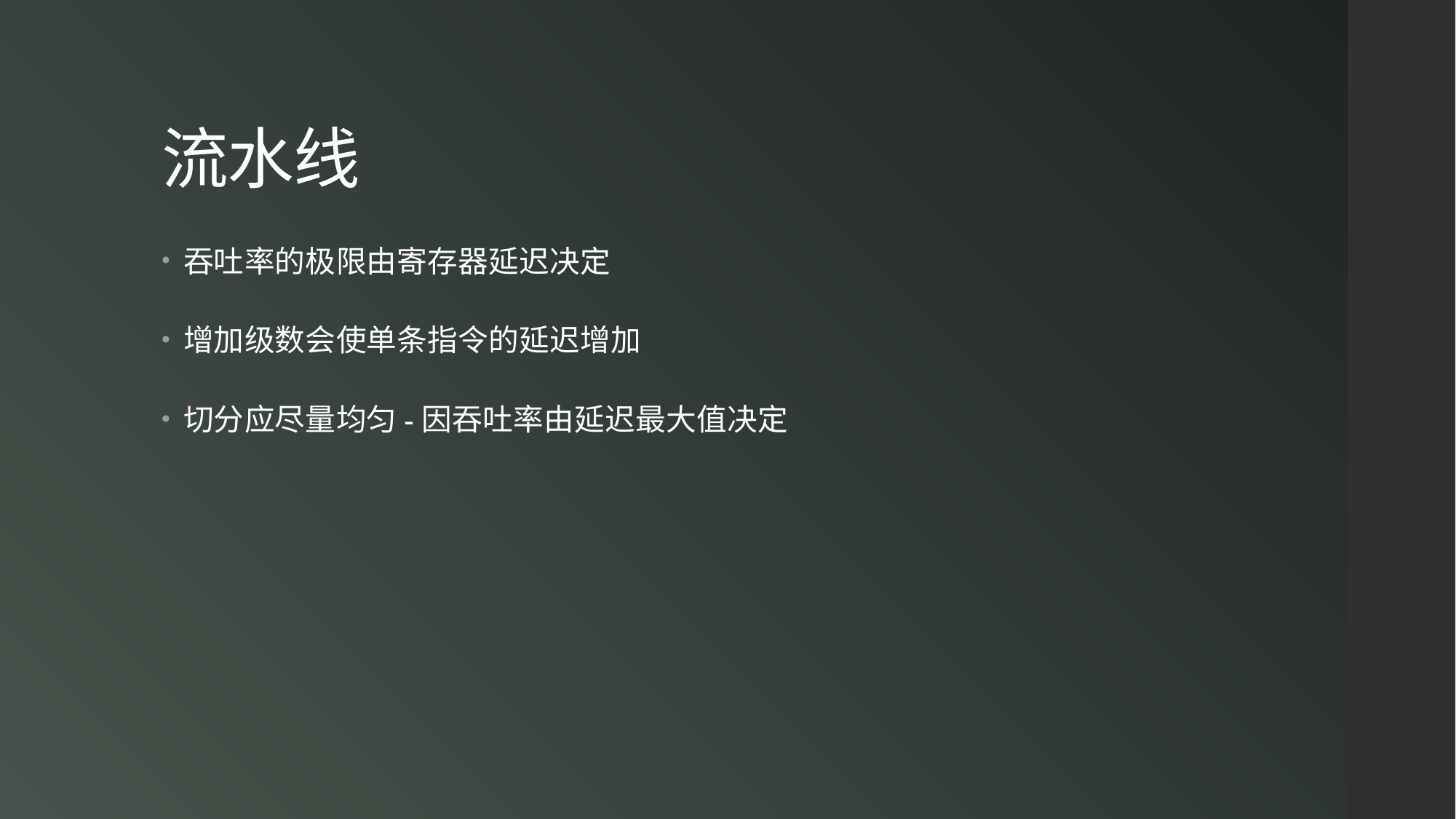

# 流水线
吞吐率的极限由寄存器延迟决定
增加级数会使单条指令的延迟增加
切分应尽量均匀-因吞吐率由延迟最大值决定